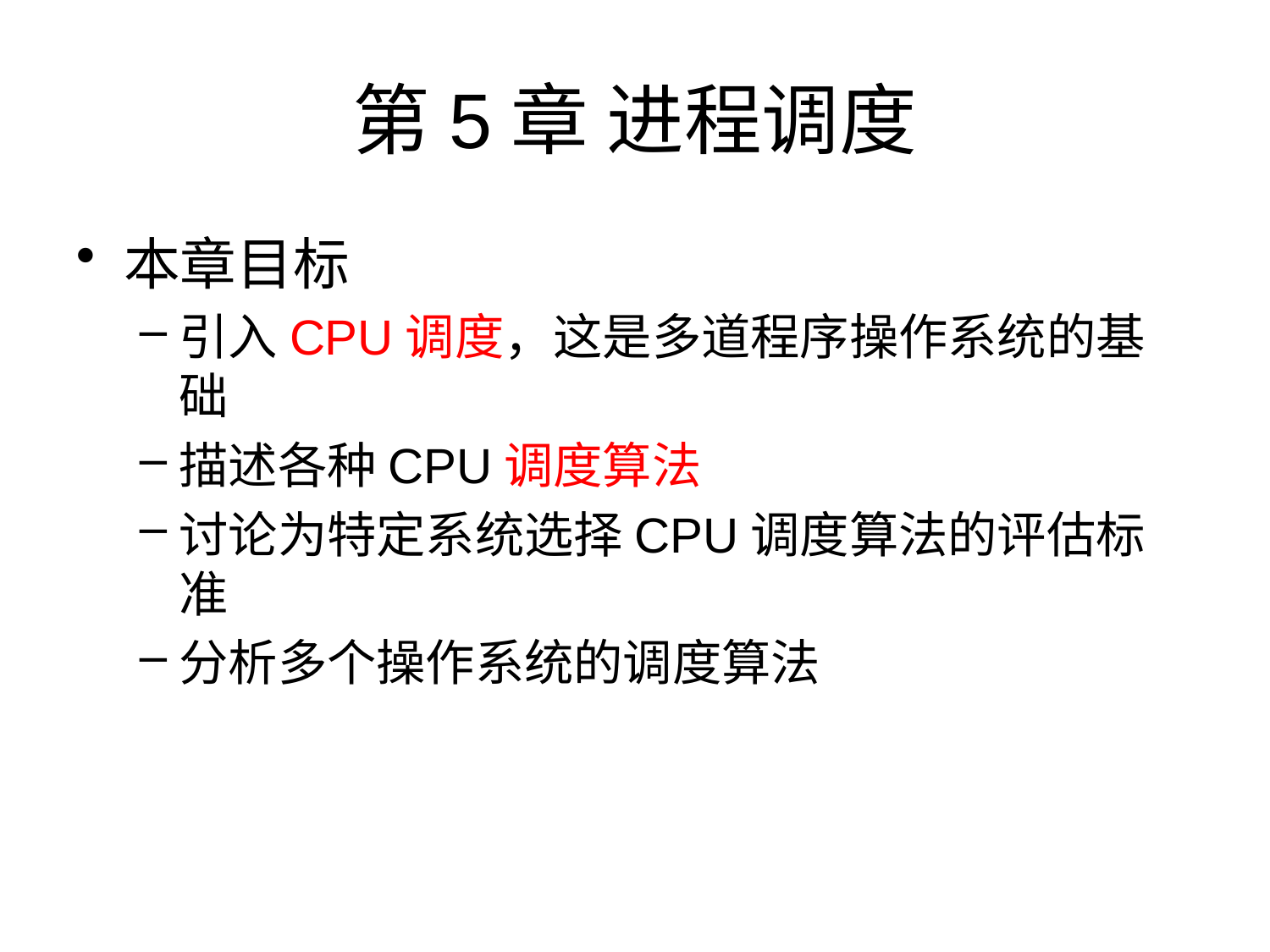

# 第5章	进程调度
本章目标
引入CPU调度，这是多道程序操作系统的基础
描述各种CPU调度算法
讨论为特定系统选择CPU调度算法的评估标准
分析多个操作系统的调度算法